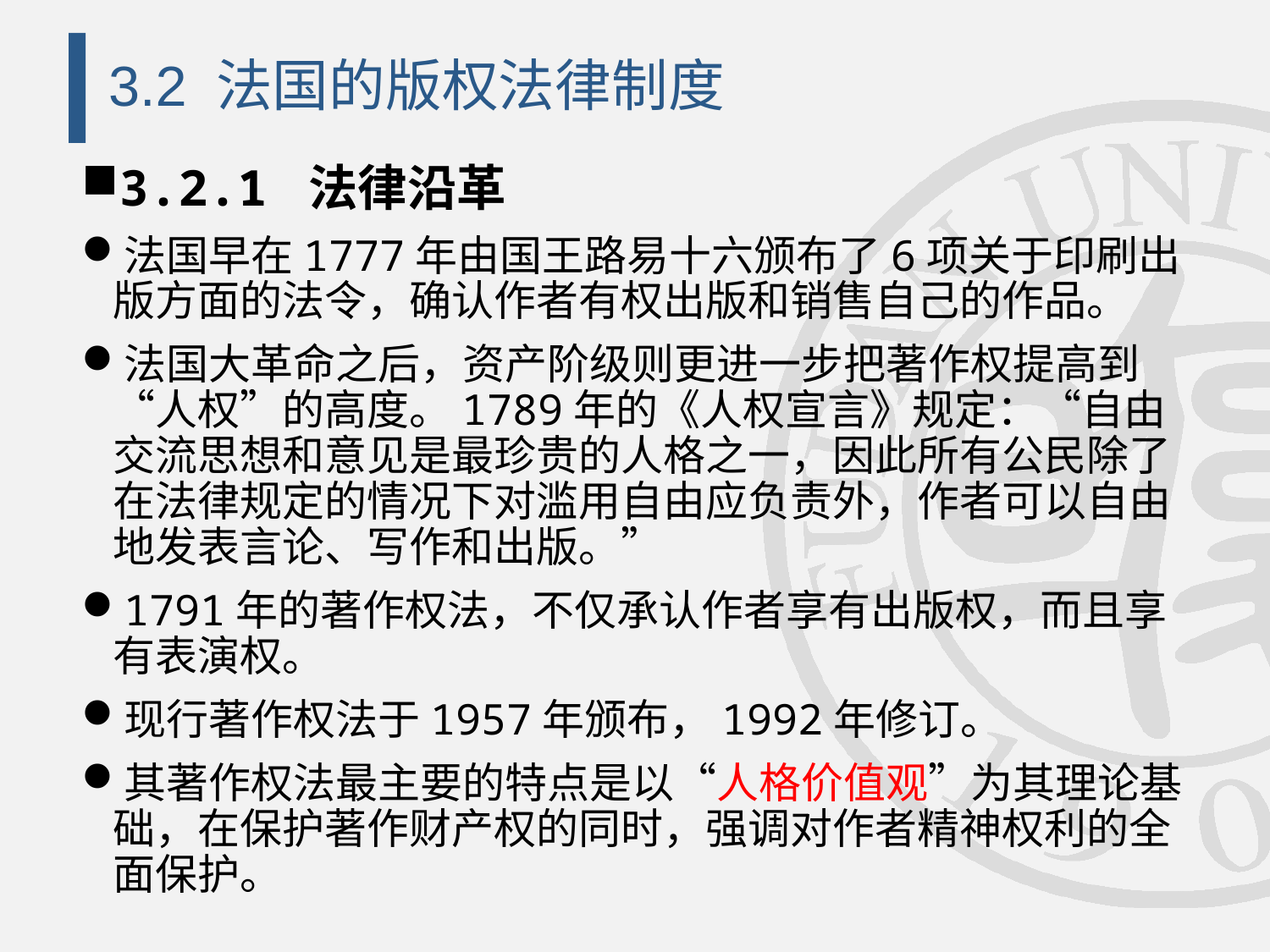

# 3.2 法国的版权法律制度
3.2.1 法律沿革
法国早在1777年由国王路易十六颁布了6项关于印刷出版方面的法令，确认作者有权出版和销售自己的作品。
法国大革命之后，资产阶级则更进一步把著作权提高到“人权”的高度。1789年的《人权宣言》规定：“自由交流思想和意见是最珍贵的人格之一，因此所有公民除了在法律规定的情况下对滥用自由应负责外，作者可以自由地发表言论、写作和出版。”
1791年的著作权法，不仅承认作者享有出版权，而且享有表演权。
现行著作权法于1957年颁布，1992年修订。
其著作权法最主要的特点是以“人格价值观”为其理论基础，在保护著作财产权的同时，强调对作者精神权利的全面保护。